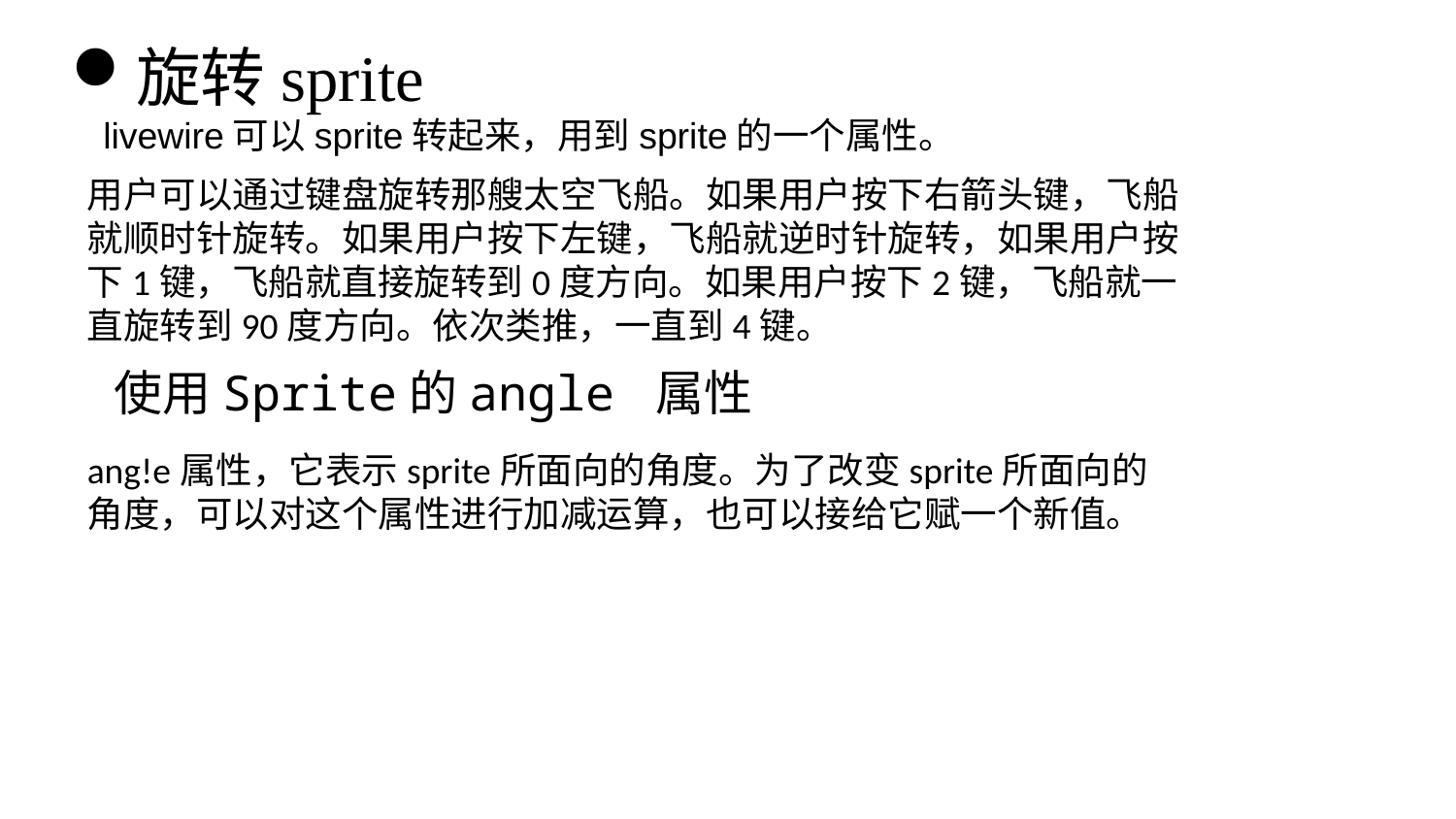

旋转sprite
livewire可以sprite转起来，用到sprite的一个属性。
用户可以通过键盘旋转那艘太空飞船。如果用户按下右箭头键，飞船就顺时针旋转。如果用户按下左键，飞船就逆时针旋转，如果用户按下1键，飞船就直接旋转到0度方向。如果用户按下2键，飞船就一直旋转到90度方向。依次类推，一直到4键。
使用Sprite的angle 属性
ang!e属性，它表示sprite所面向的角度。为了改变sprite所面向的角度，可以对这个属性进行加减运算，也可以接给它赋一个新值。
6